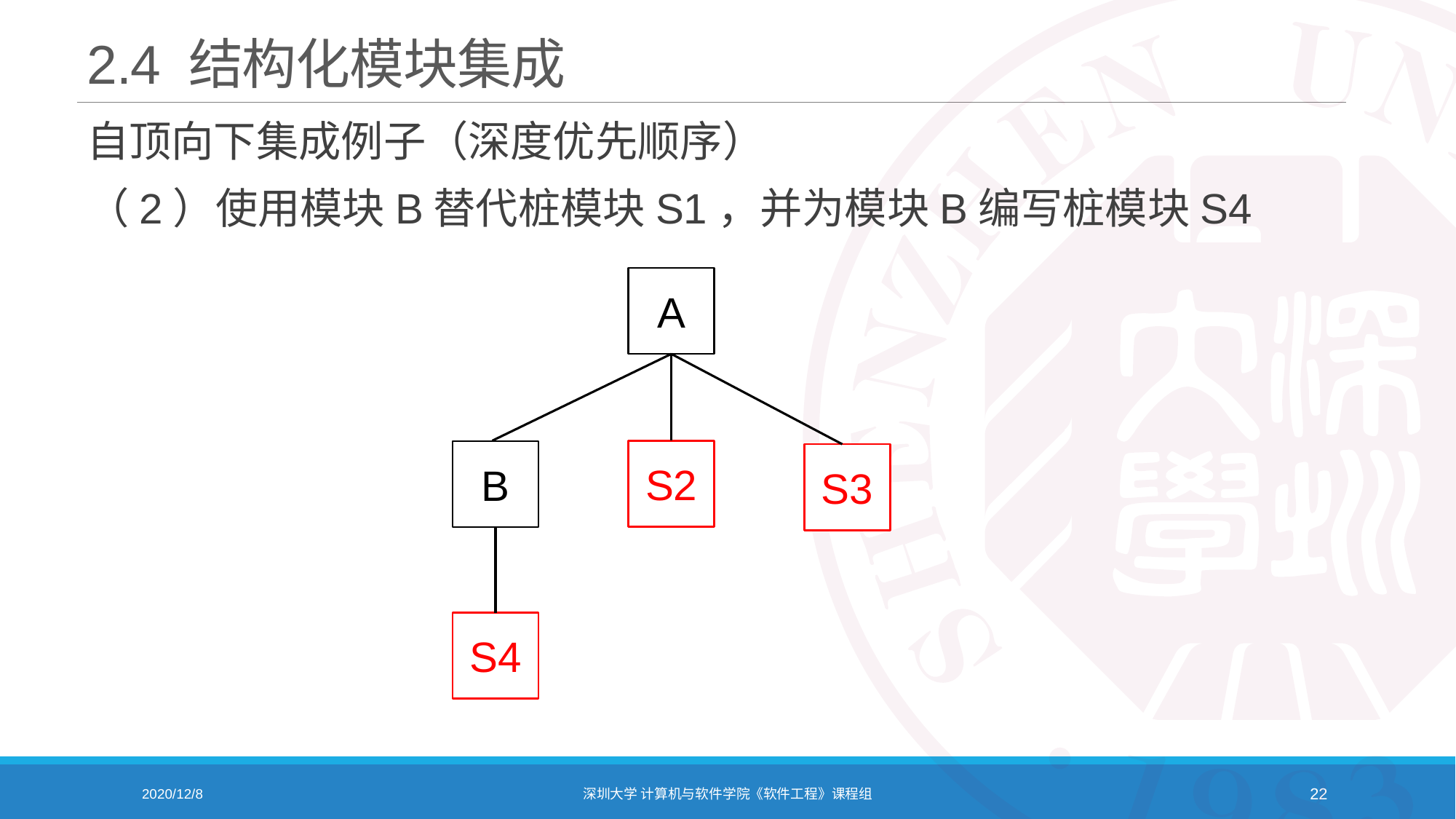

# 2.4 结构化模块集成
自顶向下集成例子（深度优先顺序）
（2）使用模块B替代桩模块S1，并为模块B编写桩模块S4
A
S2
B
S3
S4
2020/12/8
深圳大学 计算机与软件学院《软件工程》课程组
22